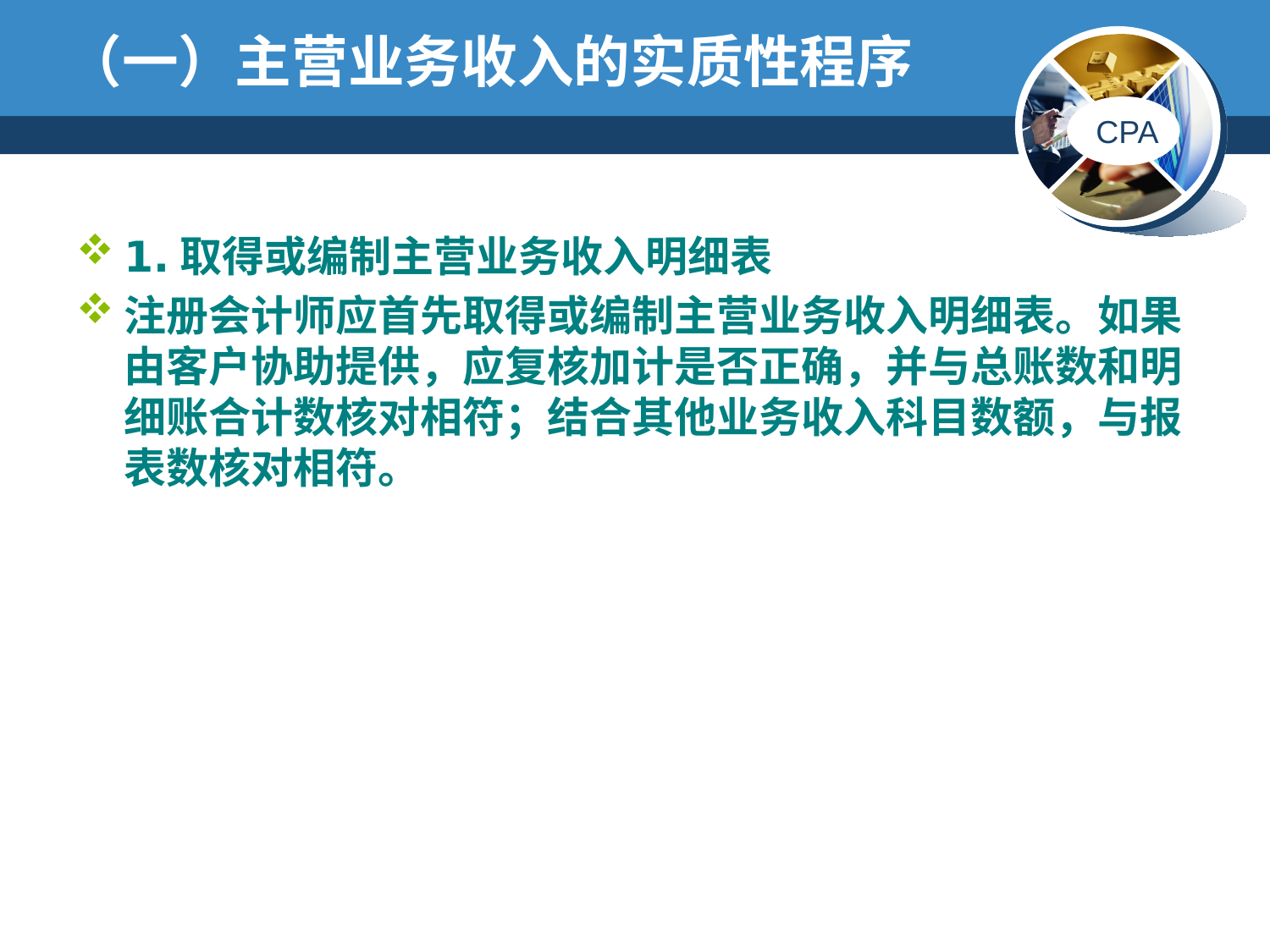

# （一）主营业务收入的实质性程序

1.取得或编制主营业务收入明细表
注册会计师应首先取得或编制主营业务收入明细表。如果由客户协助提供，应复核加计是否正确，并与总账数和明细账合计数核对相符；结合其他业务收入科目数额，与报表数核对相符。